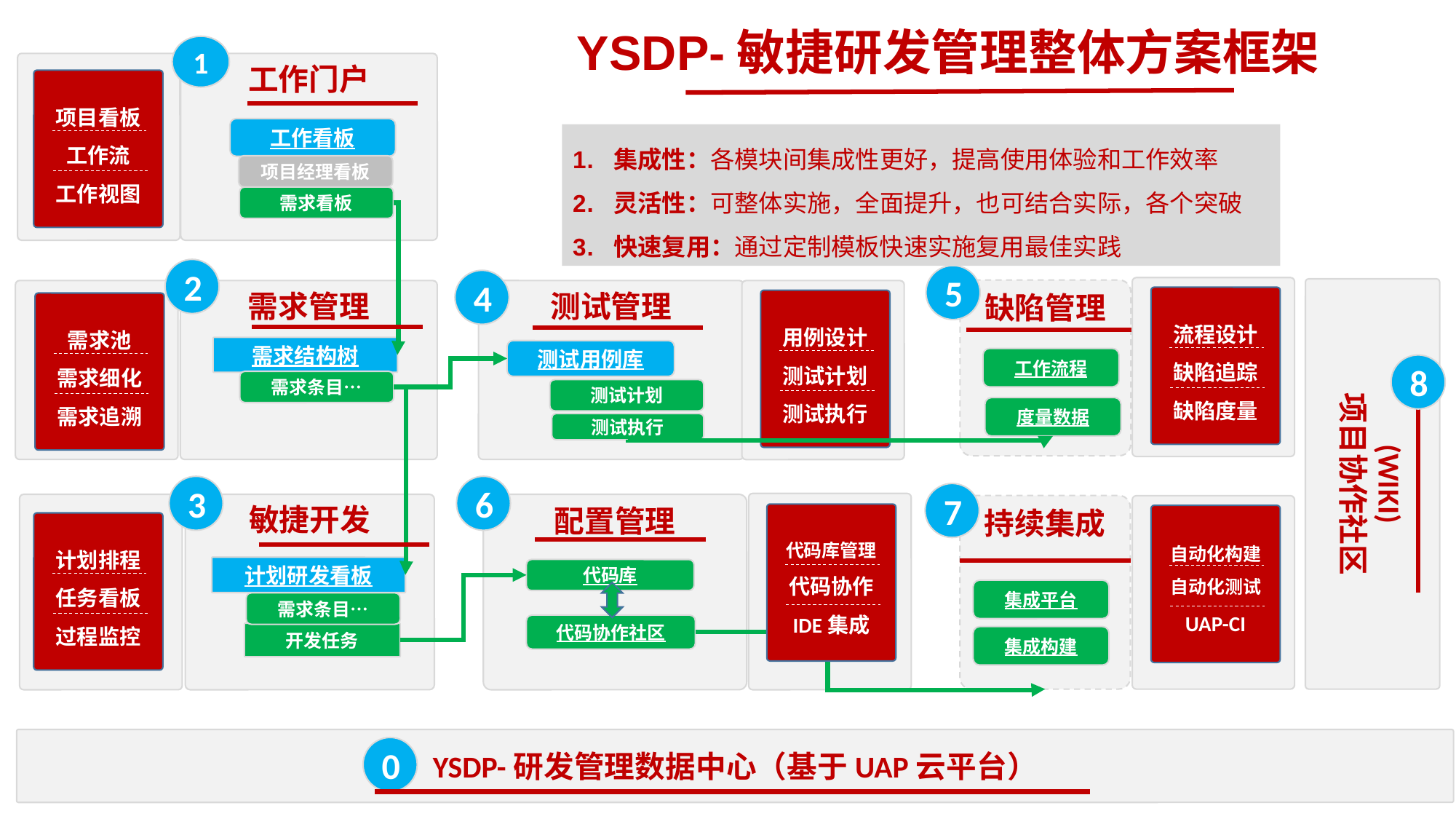

YSDP-敏捷研发管理整体方案框架
1

工作门户

项目看板
工作流
工作视图
工作看板
项目经理看板
需求看板
2
5
4

(WIKI)
项目协作社区
缺陷管理
测试管理

需求管理

流程设计
缺陷追踪
缺陷度量
用例设计
测试计划
测试执行
需求池
需求细化
需求追溯
需求结构树
测试用例库
工作流程
8
需求条目…
测试计划
度量数据
测试执行
3
6
7

敏捷开发
配置管理
持续集成

代码库管理
代码协作
IDE集成
自动化构建
自动化测试
UAP-CI
计划排程
任务看板
过程监控
计划研发看板
代码库
集成平台

需求条目…
代码协作社区
开发任务
集成构建
YSDP-研发管理数据中心（基于UAP云平台）
0
集成性：各模块间集成性更好，提高使用体验和工作效率
灵活性：可整体实施，全面提升，也可结合实际，各个突破
快速复用：通过定制模板快速实施复用最佳实践